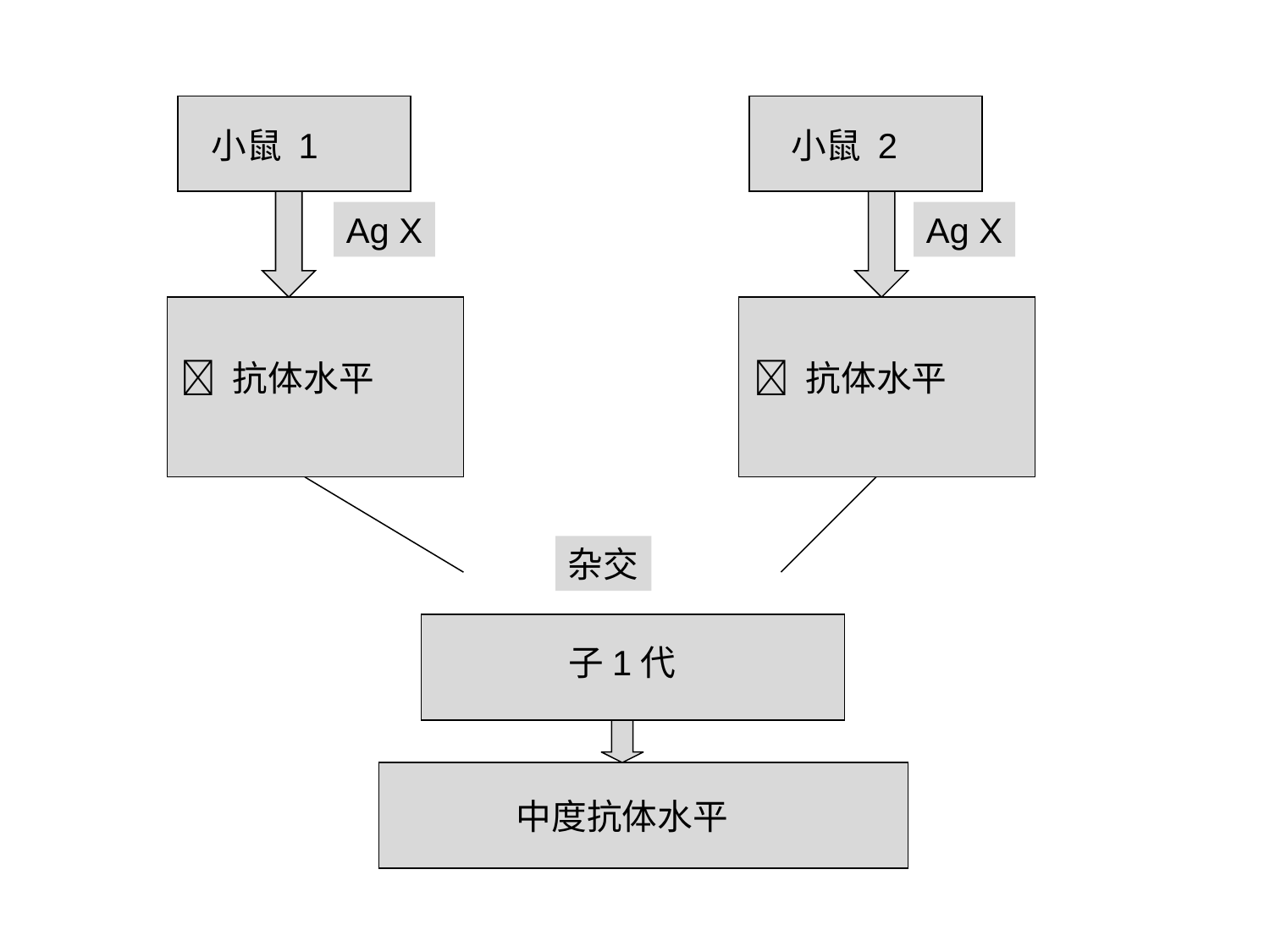

小鼠 1
小鼠 2

Ag X
Ag X

↑ 抗体水平
↓ 抗体水平

杂交

子1代

中度抗体水平